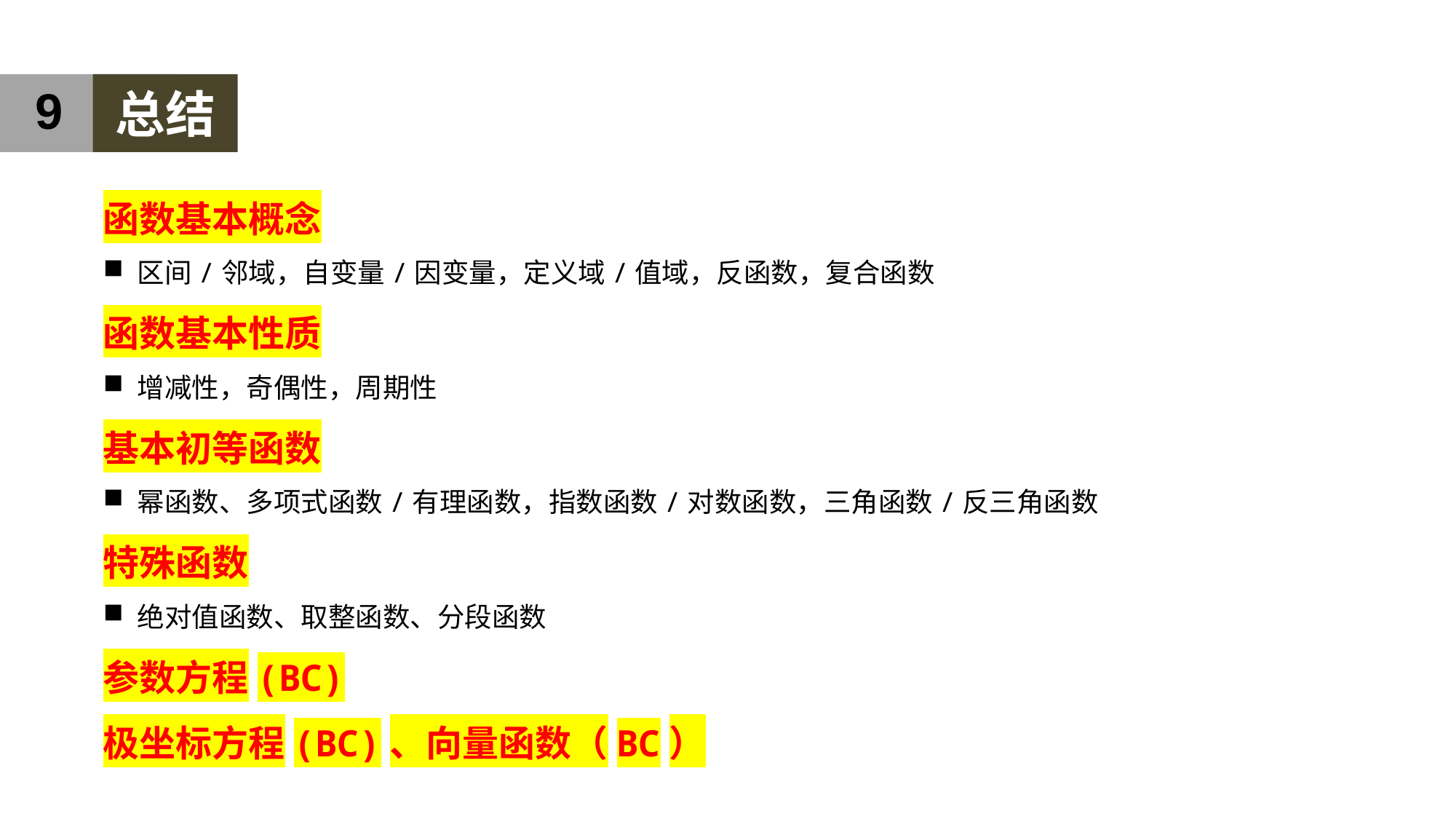

9
总结

函数基本概念
区间/邻域，自变量/因变量，定义域/值域，反函数，复合函数
函数基本性质
增减性，奇偶性，周期性
基本初等函数
幂函数、多项式函数/有理函数，指数函数/对数函数，三角函数/反三角函数
特殊函数
绝对值函数、取整函数、分段函数
参数方程(BC)
极坐标方程(BC)、向量函数（BC）